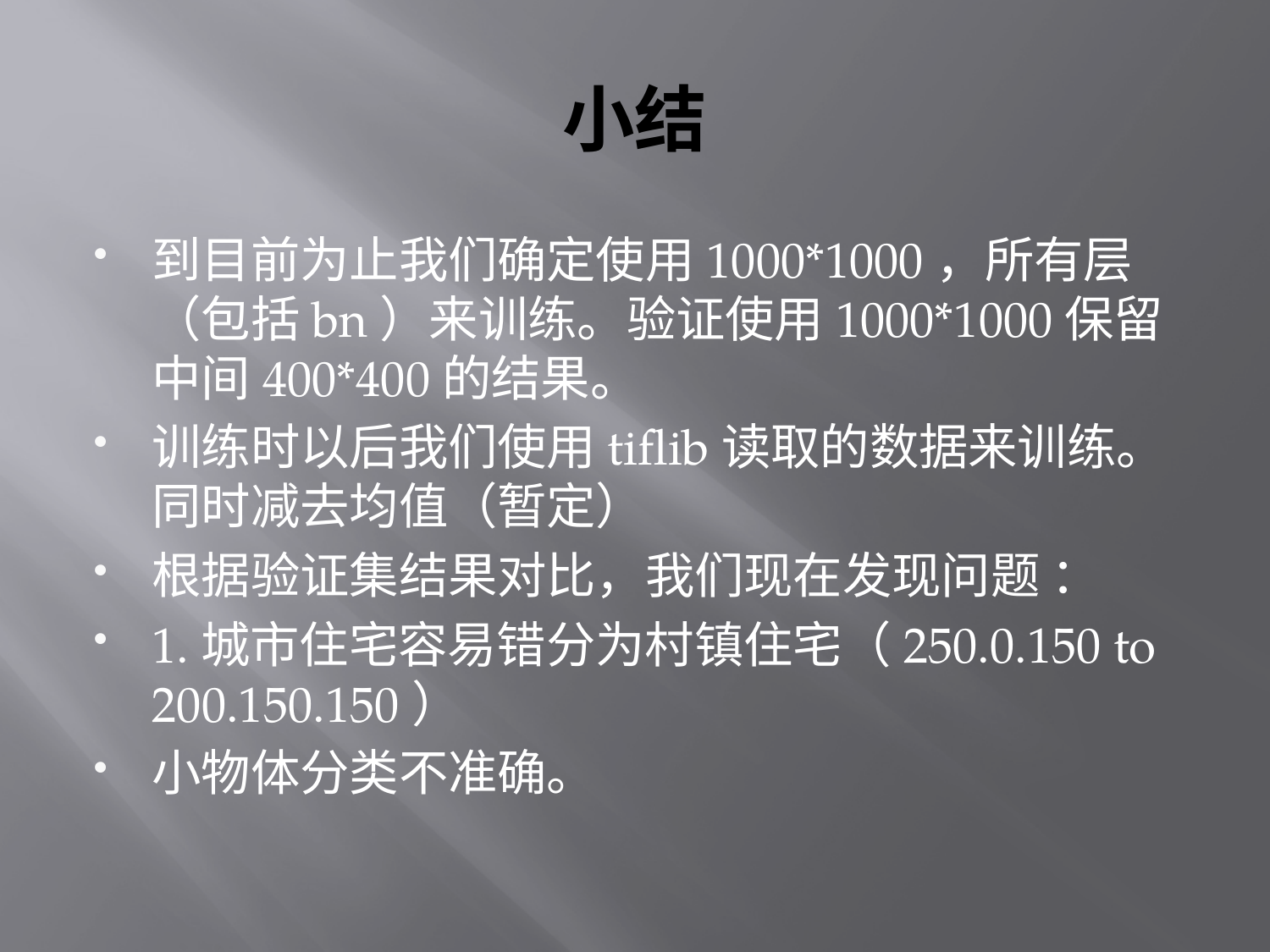

# 小结
到目前为止我们确定使用1000*1000，所有层（包括bn）来训练。验证使用1000*1000保留中间400*400的结果。
训练时以后我们使用tiflib读取的数据来训练。同时减去均值（暂定）
根据验证集结果对比，我们现在发现问题 ：
1.城市住宅容易错分为村镇住宅（250.0.150 to 200.150.150）
小物体分类不准确。